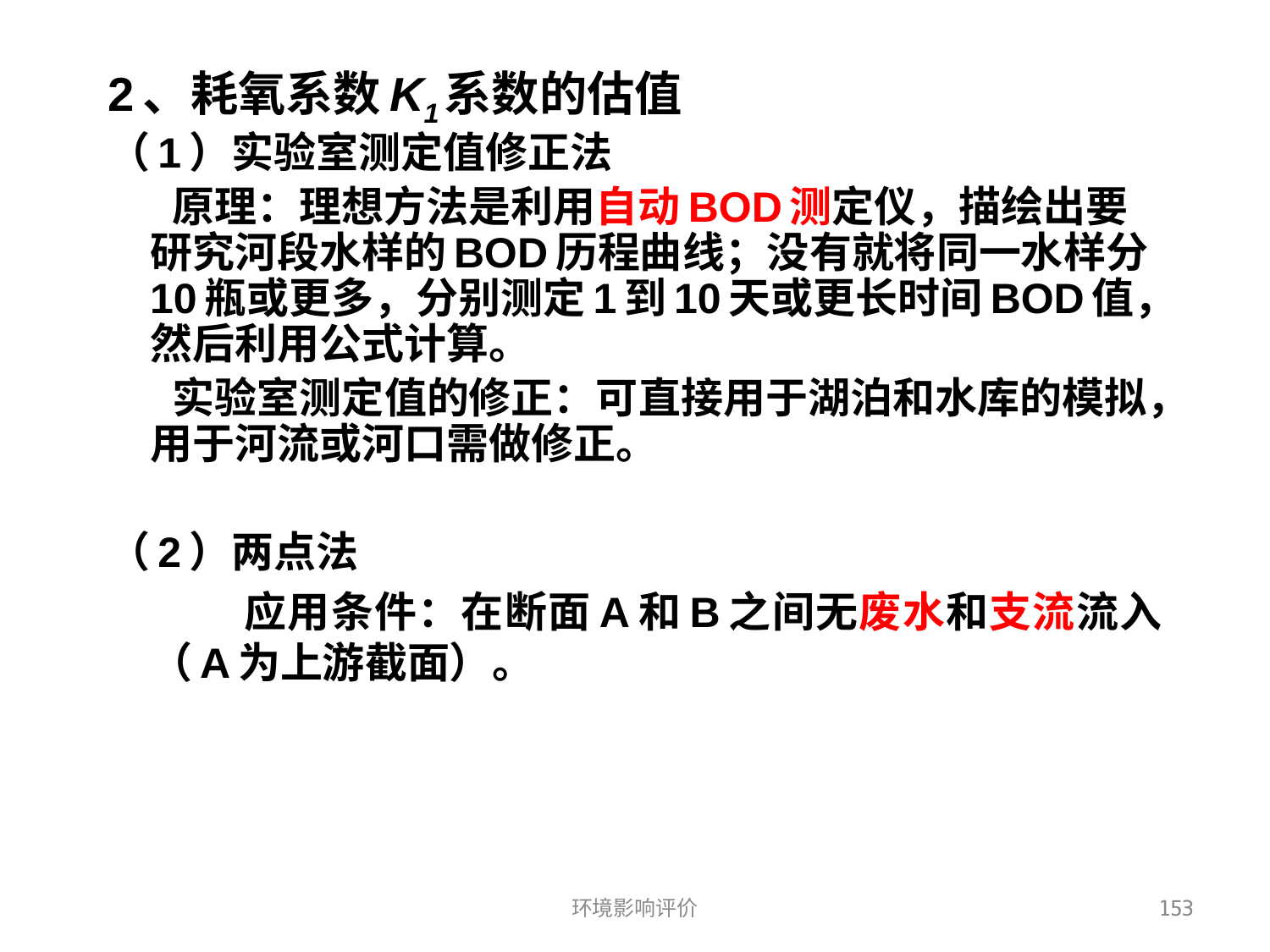

2、耗氧系数K1系数的估值
（1）实验室测定值修正法
      原理：理想方法是利用自动BOD测定仪，描绘出要研究河段水样的BOD历程曲线；没有就将同一水样分10瓶或更多，分别测定1到10天或更长时间BOD值，然后利用公式计算。
      实验室测定值的修正：可直接用于湖泊和水库的模拟，用于河流或河口需做修正。

（2）两点法
            应用条件：在断面A和B之间无废水和支流流入（A为上游截面）。

环境影响评价
153